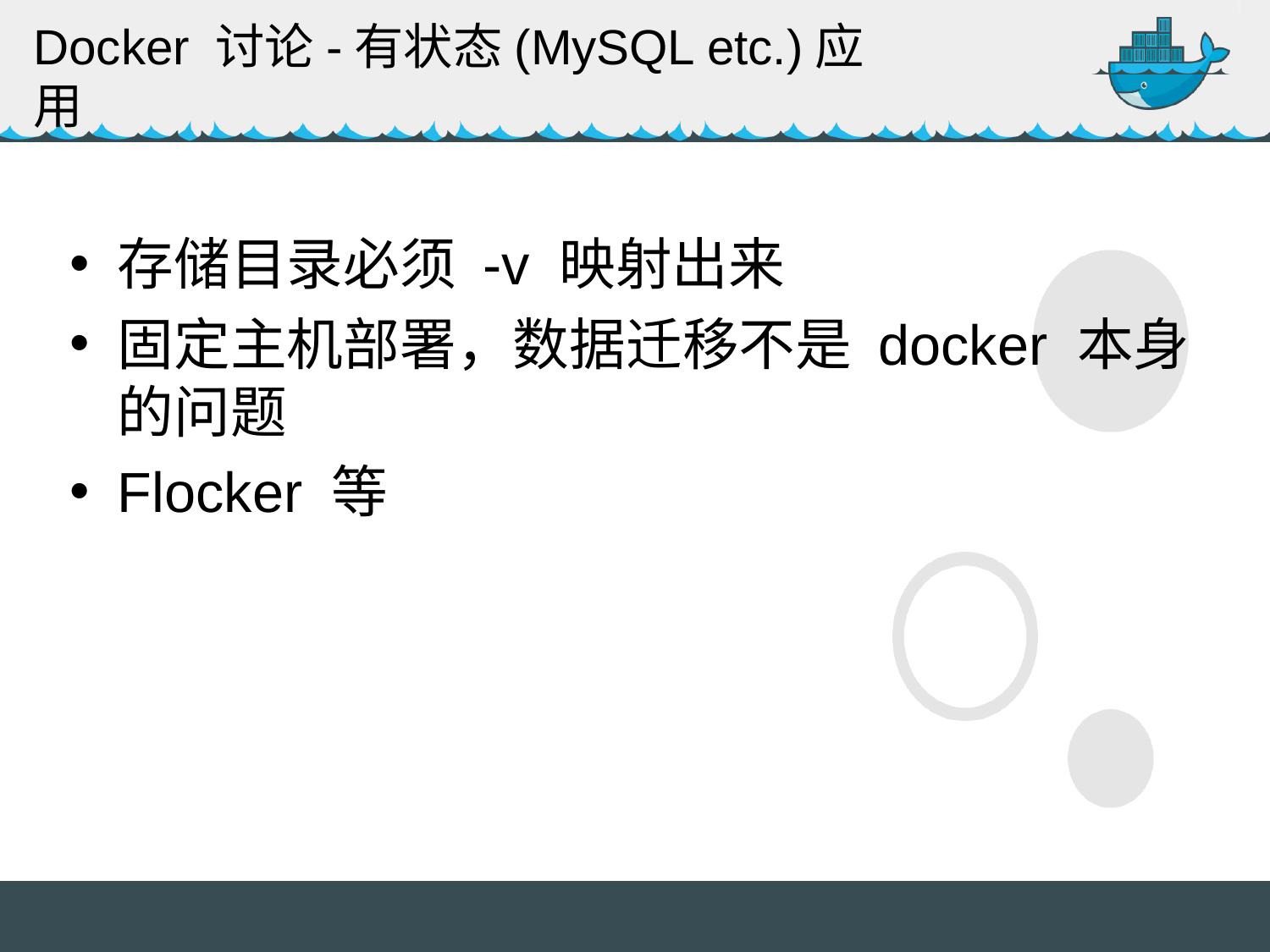

Docker 讨论-有状态(MySQL etc.)应用
存储目录必须 -v 映射出来
固定主机部署，数据迁移不是 docker 本身的问题
Flocker 等